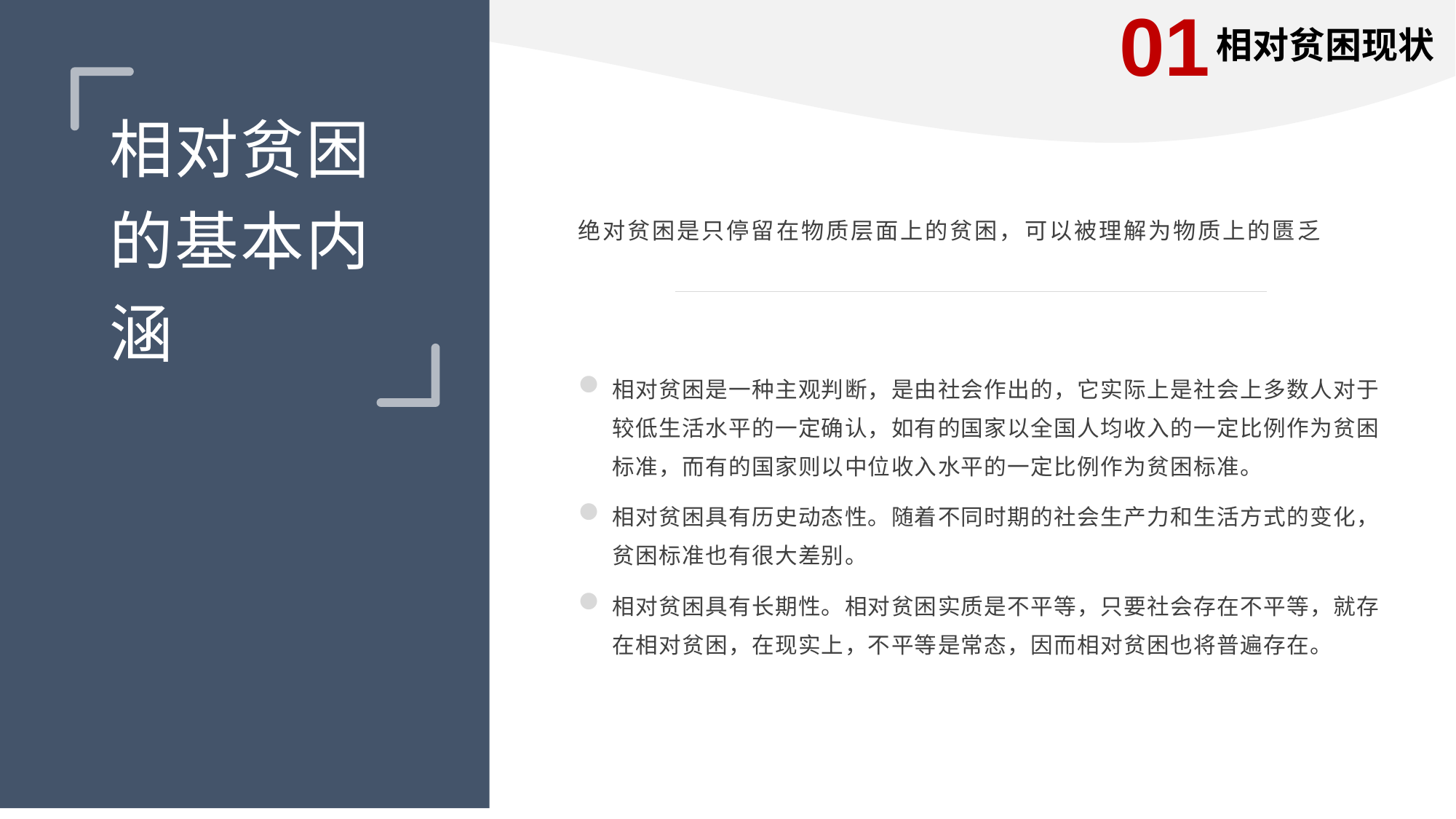

01

相对贫困现状

绝对贫困是只停留在物质层面上的贫困，可以被理解为物质上的匮乏
相对贫困的基本内涵

相对贫困是一种主观判断，是由社会作出的，它实际上是社会上多数人对于较低生活水平的一定确认，如有的国家以全国人均收入的一定比例作为贫困标准，而有的国家则以中位收入水平的一定比例作为贫困标准。
相对贫困具有历史动态性。随着不同时期的社会生产力和生活方式的变化，贫困标准也有很大差别。
相对贫困具有长期性。相对贫困实质是不平等，只要社会存在不平等，就存在相对贫困，在现实上，不平等是常态，因而相对贫困也将普遍存在。